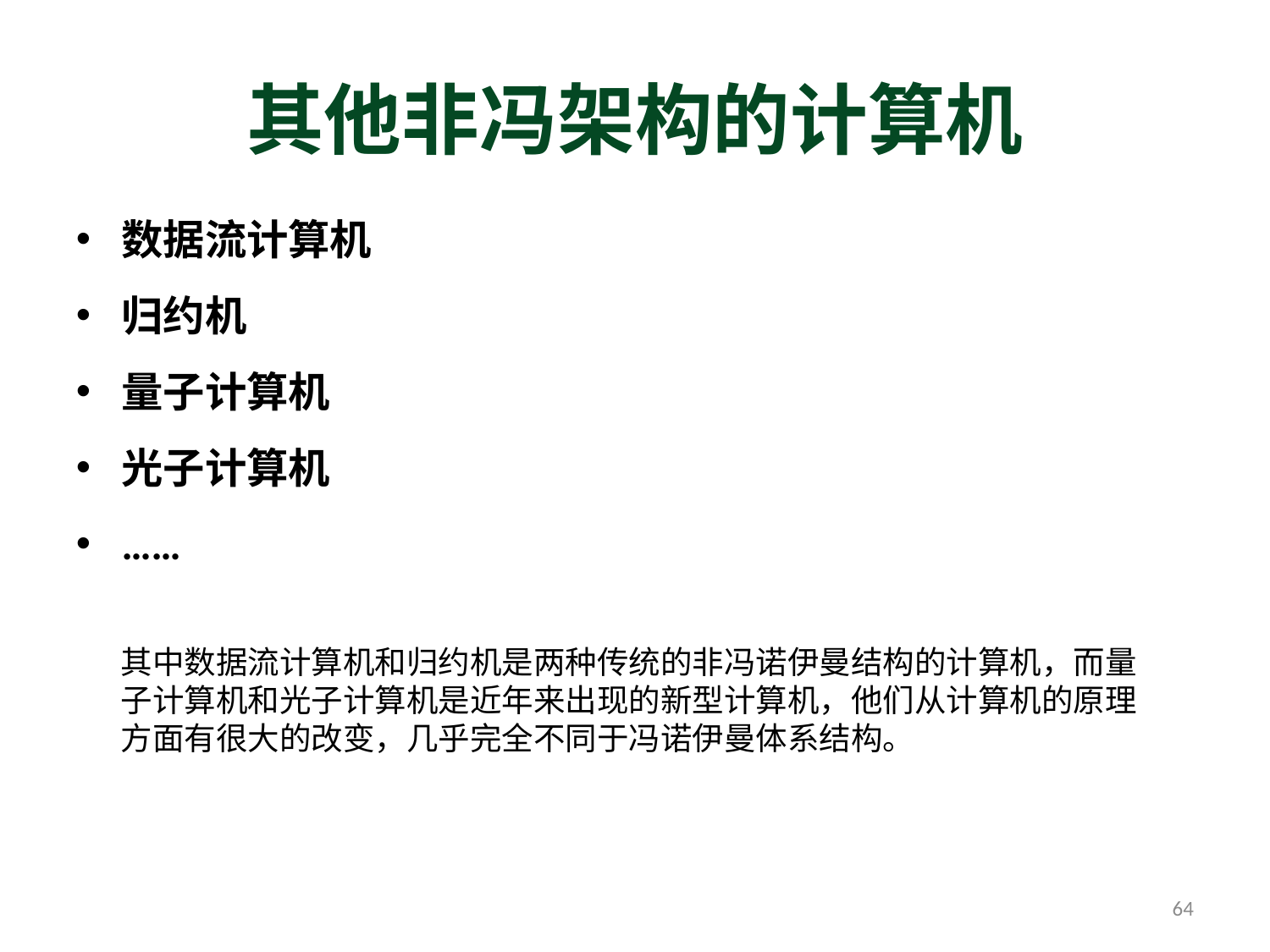

# 其他非冯架构的计算机
数据流计算机
归约机
量子计算机
光子计算机
……

其中数据流计算机和归约机是两种传统的非冯诺伊曼结构的计算机，而量子计算机和光子计算机是近年来出现的新型计算机，他们从计算机的原理方面有很大的改变，几乎完全不同于冯诺伊曼体系结构。
64